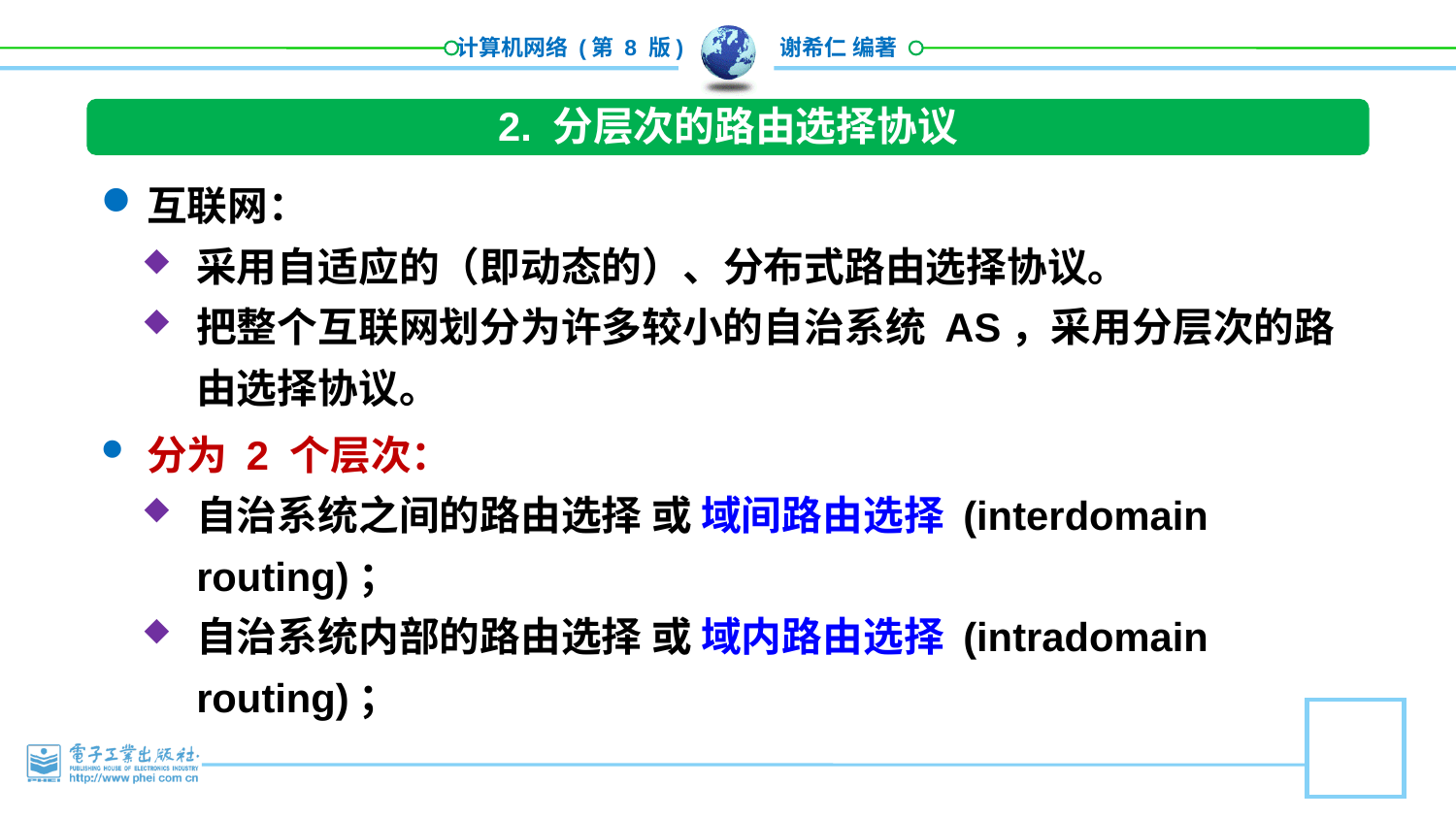

2. 分层次的路由选择协议

互联网：
采用自适应的（即动态的）、分布式路由选择协议。
把整个互联网划分为许多较小的自治系统 AS，采用分层次的路由选择协议。
分为 2 个层次：
自治系统之间的路由选择 或 域间路由选择 (interdomain routing)；
自治系统内部的路由选择 或 域内路由选择 (intradomain routing)；